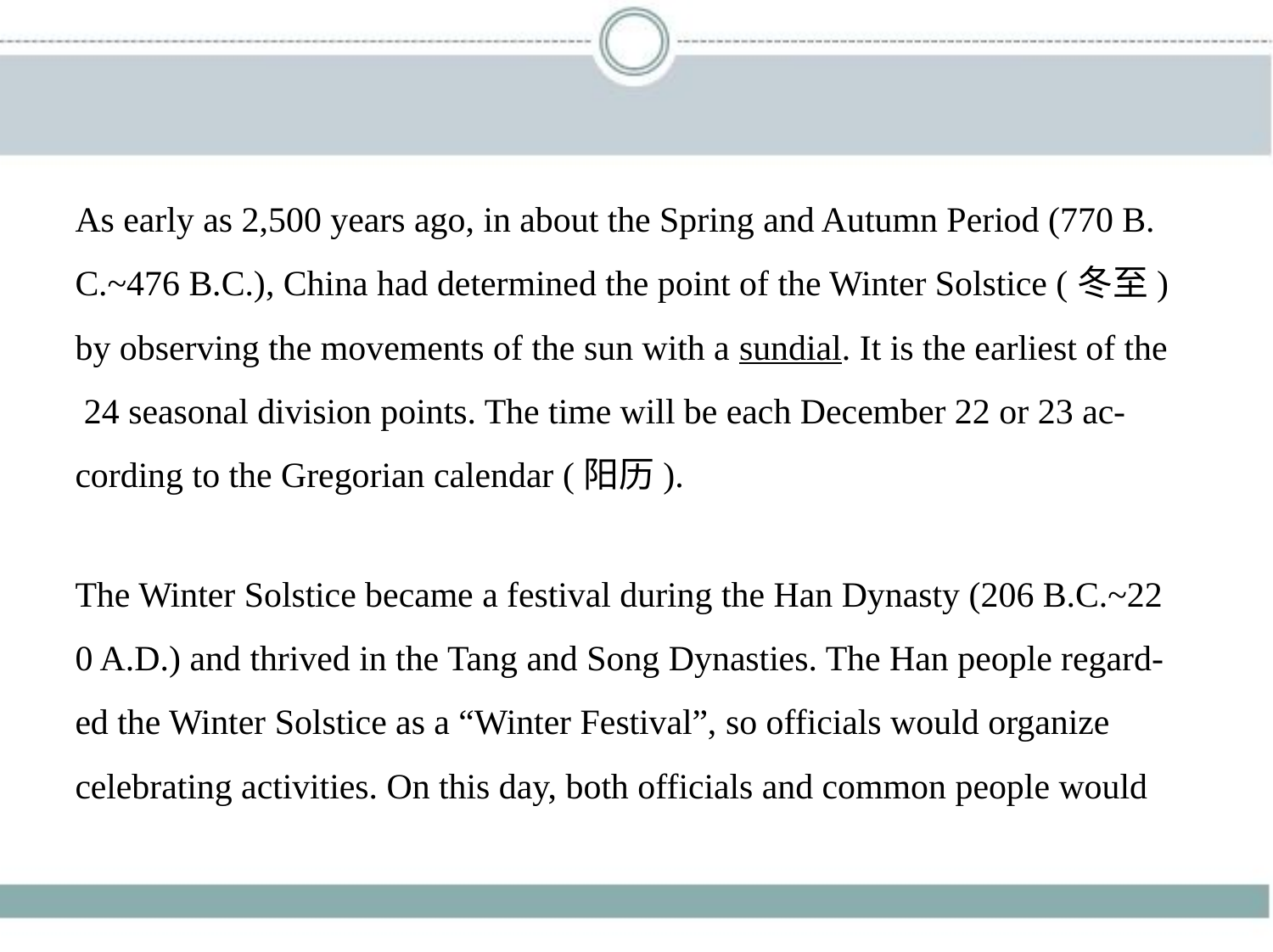

As early as 2,500 years ago, in about the Spring and Autumn Period (770 B.
C.~476 B.C.), China had determined the point of the Winter Solstice (冬至)
by observing the movements of the sun with a sundial. It is the earliest of the
 24 seasonal division points. The time will be each December 22 or 23 ac-
cording to the Gregorian calendar (阳历).
The Winter Solstice became a festival during the Han Dynasty (206 B.C.~22
0 A.D.) and thrived in the Tang and Song Dynasties. The Han people regard-
ed the Winter Solstice as a “Winter Festival”, so officials would organize
celebrating activities. On this day, both officials and common people would